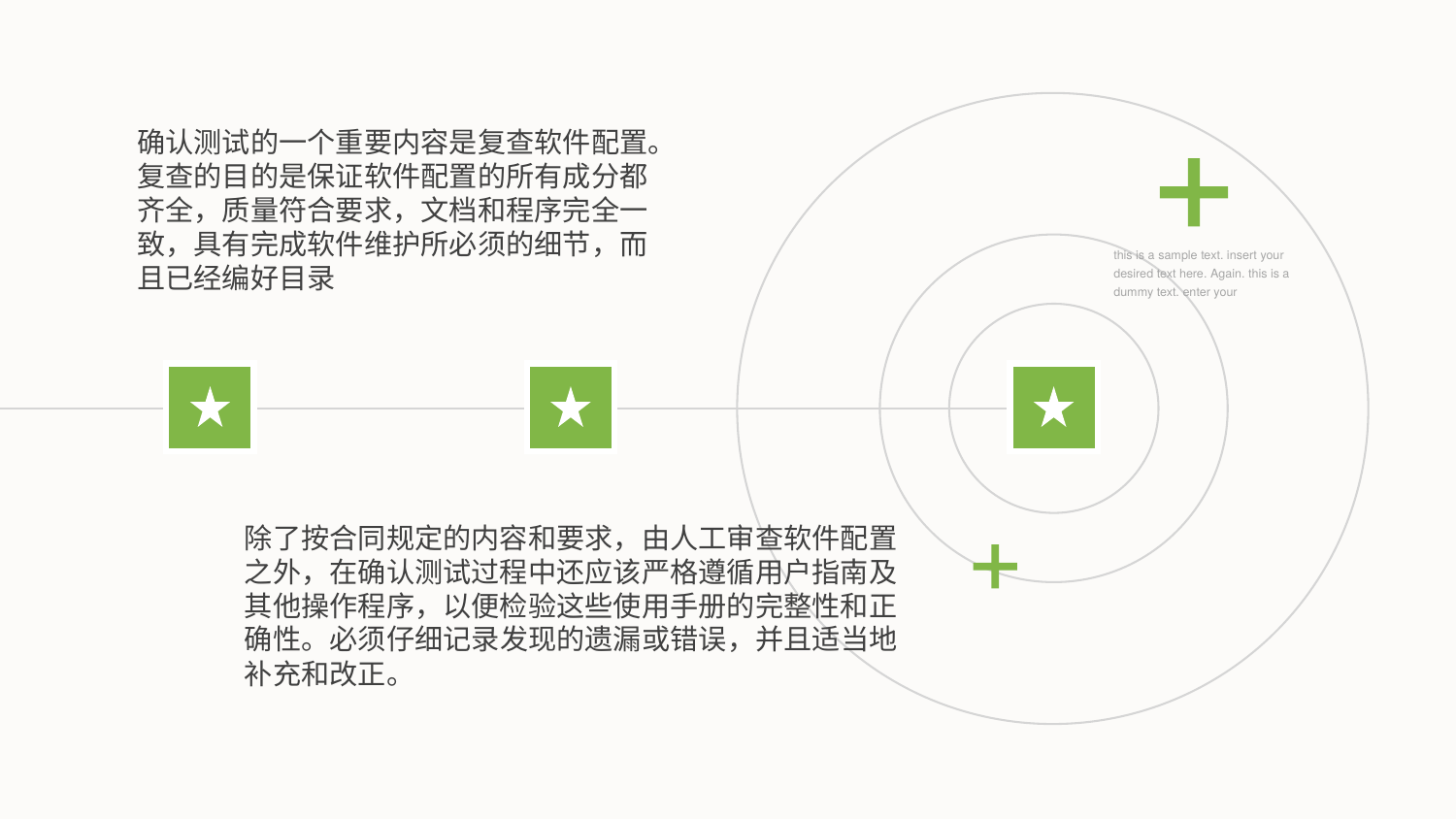

确认测试的一个重要内容是复查软件配置。复查的目的是保证软件配置的所有成分都齐全，质量符合要求，文档和程序完全一致，具有完成软件维护所必须的细节，而且已经编好目录

this is a sample text. insert your desired text here. Again. this is a dummy text. enter your

除了按合同规定的内容和要求，由人工审查软件配置之外，在确认测试过程中还应该严格遵循用户指南及其他操作程序，以便检验这些使用手册的完整性和正确性。必须仔细记录发现的遗漏或错误，并且适当地补充和改正。